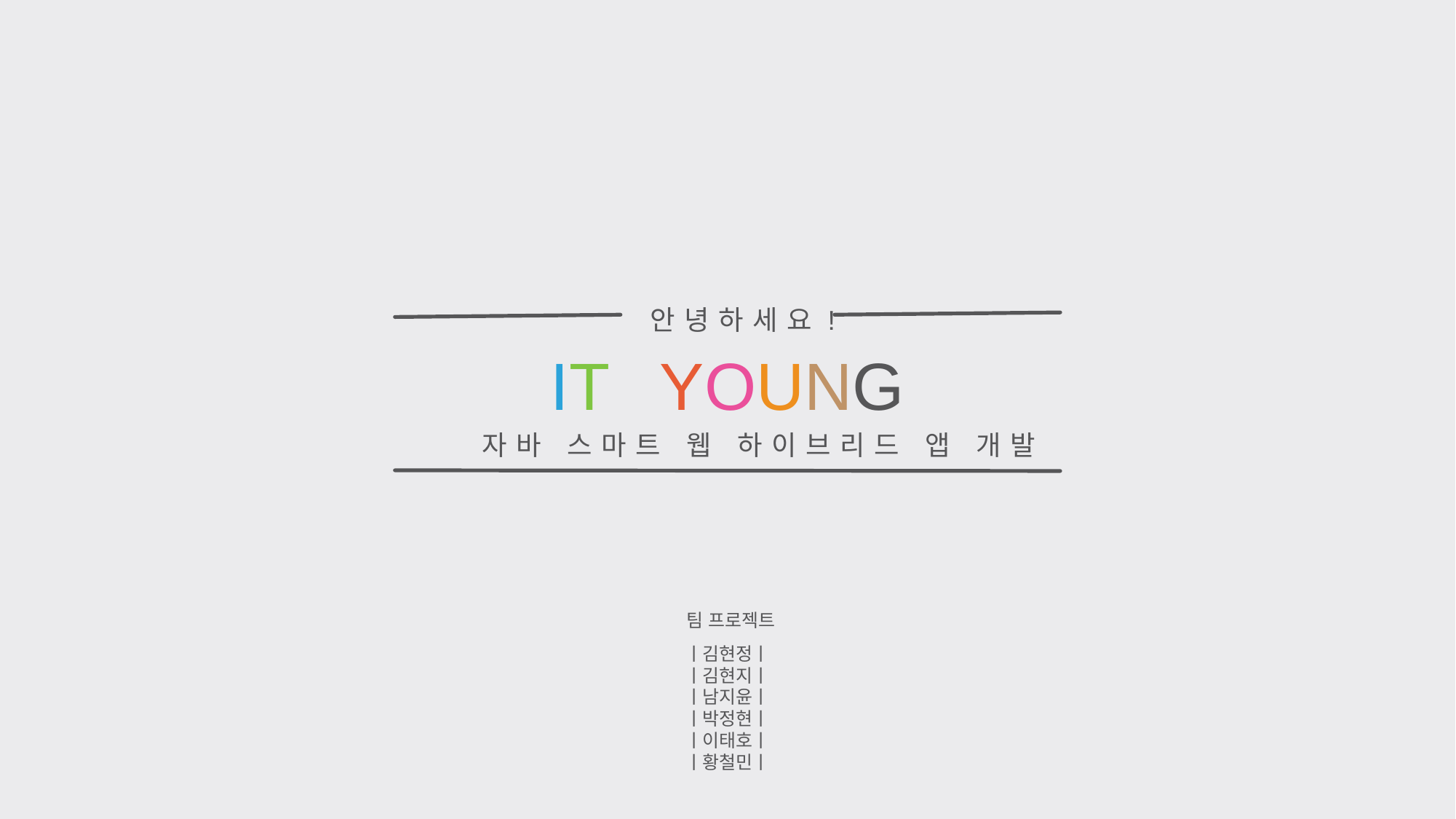

안녕하세요!
IT	YOUNG

자바 스마트 웹 하이브리드 앱 개발
팀 프로젝트
ㅣ김현정ㅣ
ㅣ김현지ㅣ
ㅣ남지윤ㅣ
ㅣ박정현ㅣ
ㅣ이태호ㅣ
ㅣ황철민ㅣ